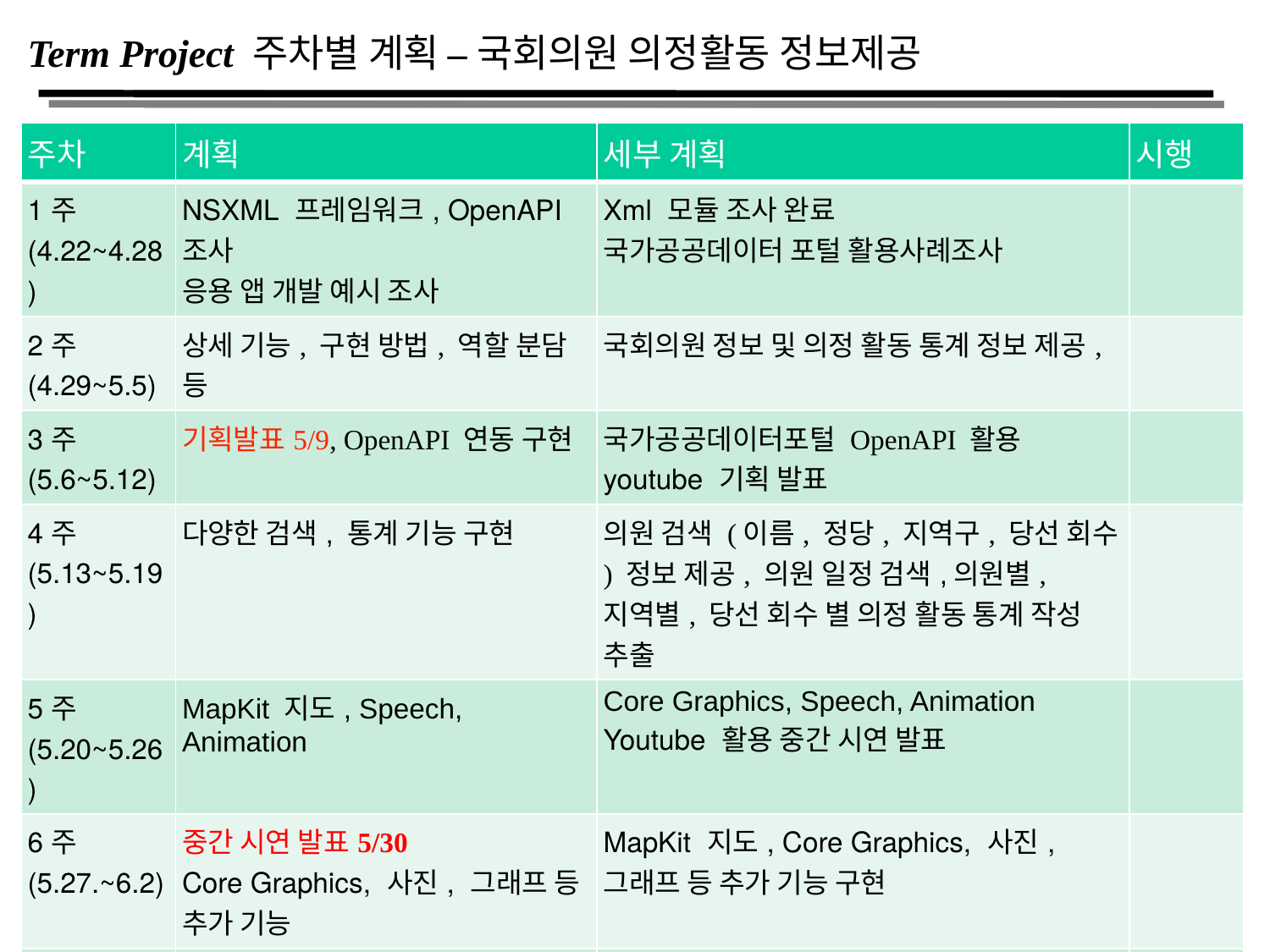

# Term Project 주차별 계획 – 국회의원 의정활동 정보제공
| 주차 | 계획 | 세부 계획 | 시행 |
| --- | --- | --- | --- |
| 1주 (4.22~4.28) | NSXML 프레임워크, OpenAPI 조사 응용 앱 개발 예시 조사 | Xml 모듈 조사 완료 국가공공데이터 포털 활용사례조사 |  |
| 2주 (4.29~5.5) | 상세 기능, 구현 방법, 역할 분담 등 | 국회의원 정보 및 의정 활동 통계 정보 제공, |  |
| 3주 (5.6~5.12) | 기획발표5/9, OpenAPI 연동 구현 | 국가공공데이터포털 OpenAPI 활용 youtube 기획 발표 |  |
| 4주 (5.13~5.19) | 다양한 검색, 통계 기능 구현 | 의원 검색 (이름, 정당, 지역구, 당선 회수 ) 정보 제공, 의원 일정 검색,의원별, 지역별, 당선 회수 별 의정 활동 통계 작성 추출 |  |
| 5주 (5.20~5.26) | MapKit 지도, Speech, Animation | Core Graphics, Speech, Animation Youtube 활용 중간 시연 발표 |  |
| 6주 (5.27.~6.2) | 중간 시연 발표5/30 Core Graphics, 사진, 그래프 등 추가 기능 | MapKit 지도, Core Graphics, 사진, 그래프 등 추가 기능 구현 |  |
| 7주 (6.3~6.9) | 사진, 그래프 등 추가 기능 | 사진, 그래프 등 추가 기능 |  |
| 8주 (6.10~6.16) | 최종구현 발표 6/13 AppStore 등록 추진 | Youtube 활용 최종 시연 발표 AppStore 등록 추진 |  |
4